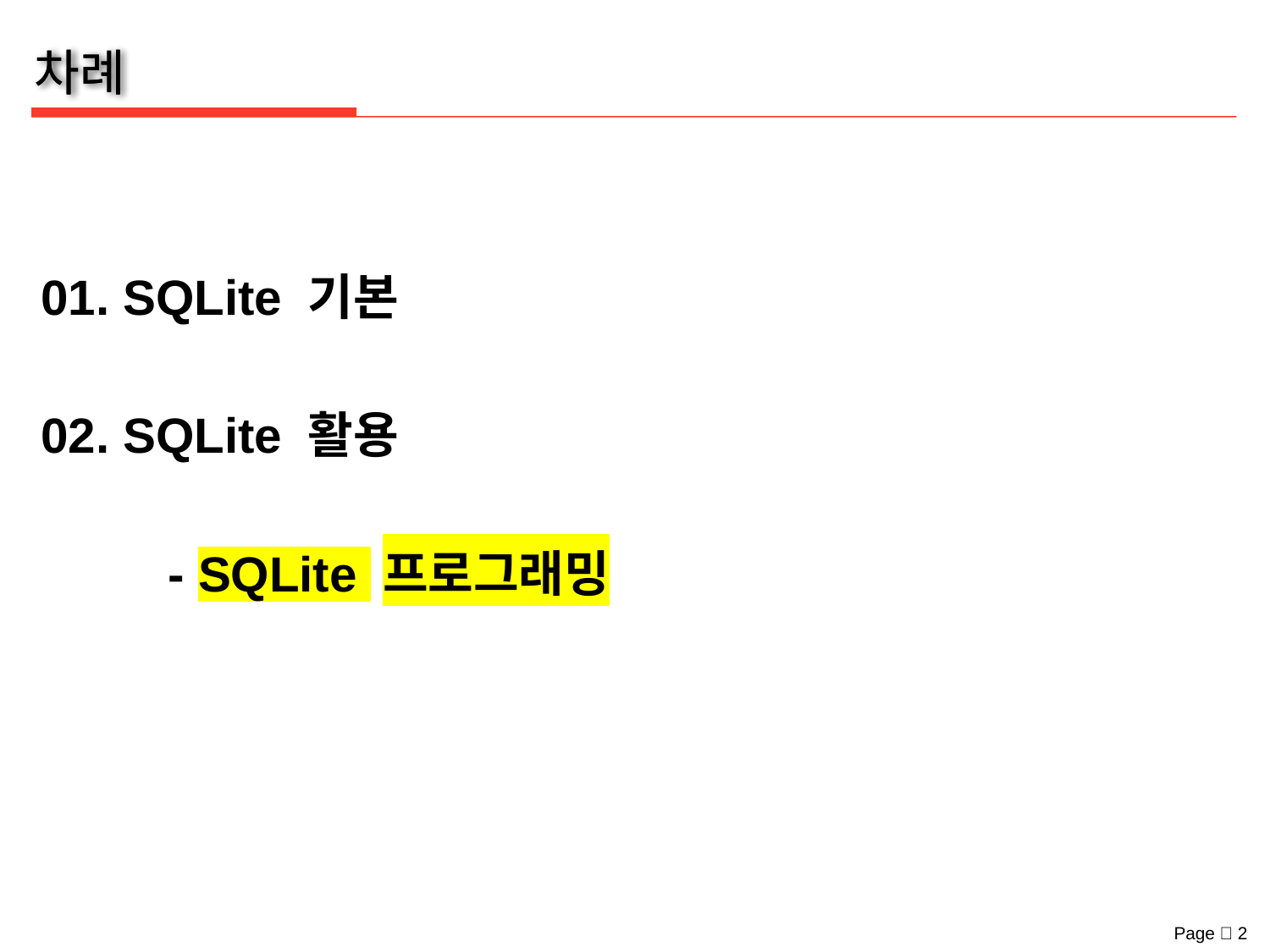

01. SQLite 기본
02. SQLite 활용
	- SQLite 프로그래밍